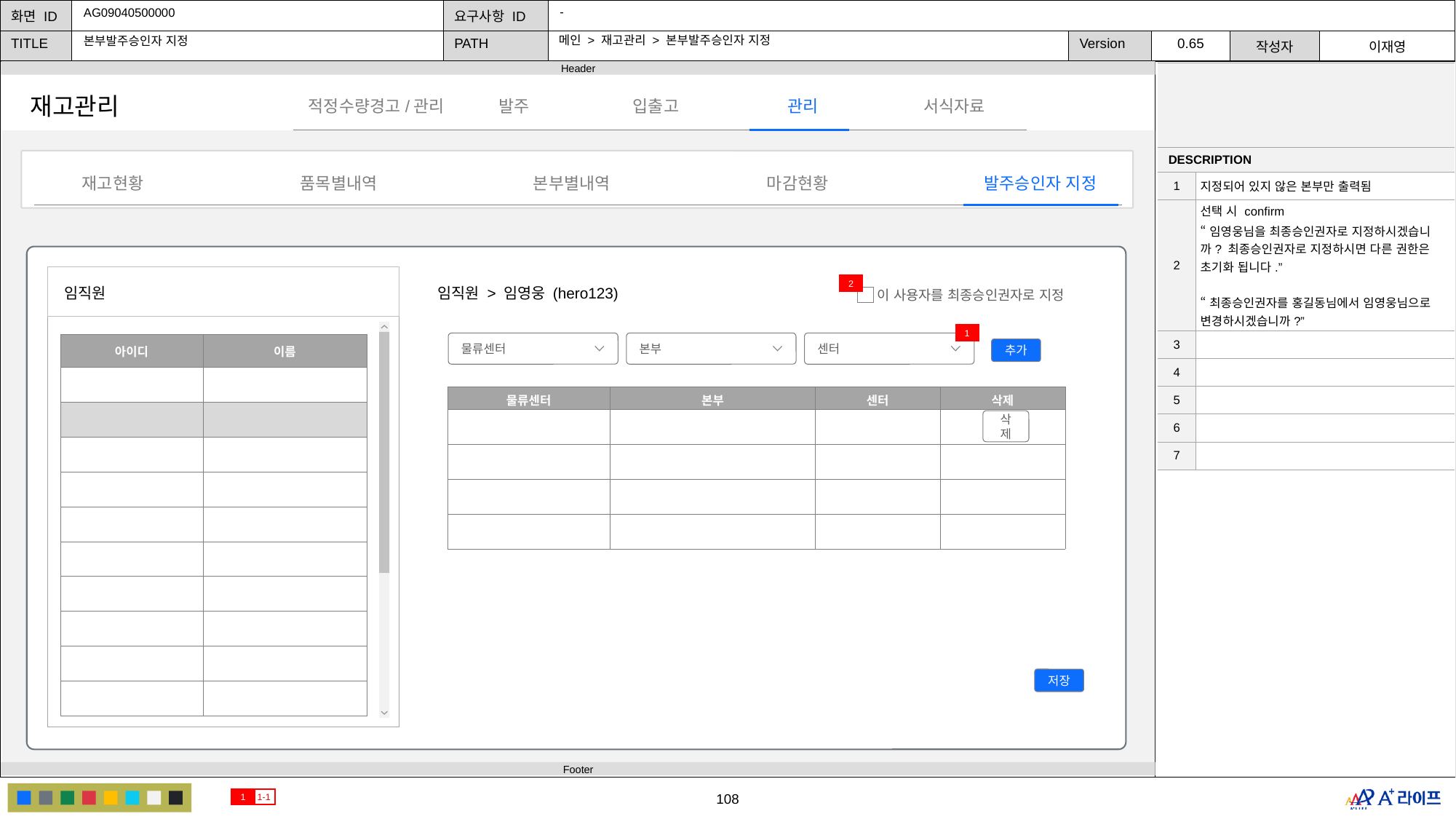

AG09040500000
-
메인 > 재고관리 > 본부발주승인자 지정
본부발주승인자 지정
|  |  |
| --- | --- |
| DESCRIPTION |  |
| 1 | 지정되어 있지 않은 본부만 출력됨 |
| 2 | 선택 시 confirm “임영웅님을 최종승인권자로 지정하시겠습니까? 최종승인권자로 지정하시면 다른 권한은 초기화 됩니다.” “최종승인권자를 홍길동님에서 임영웅님으로 변경하시겠습니까?” |
| 3 |  |
| 4 |  |
| 5 |  |
| 6 |  |
| 7 |  |
재고관리
발주
관리
적정수량경고/관리
입출고
서식자료

재고현황
품목별내역
본부별내역
마감현황
발주승인자 지정

2
임직원
임직원 > 임영웅 (hero123)
이 사용자를 최종승인권자로 지정

1
물류센터

본부

센터

| 아이디 | 이름 |
| --- | --- |
|  |  |
|  |  |
|  |  |
|  |  |
|  |  |
|  |  |
|  |  |
|  |  |
|  |  |
|  |  |
추가
| 물류센터 | 본부 | 센터 | 삭제 |
| --- | --- | --- | --- |
|  |  |  |  |
|  |  |  |  |
|  |  |  |  |
|  |  |  |  |
삭제
저장
1
1-1